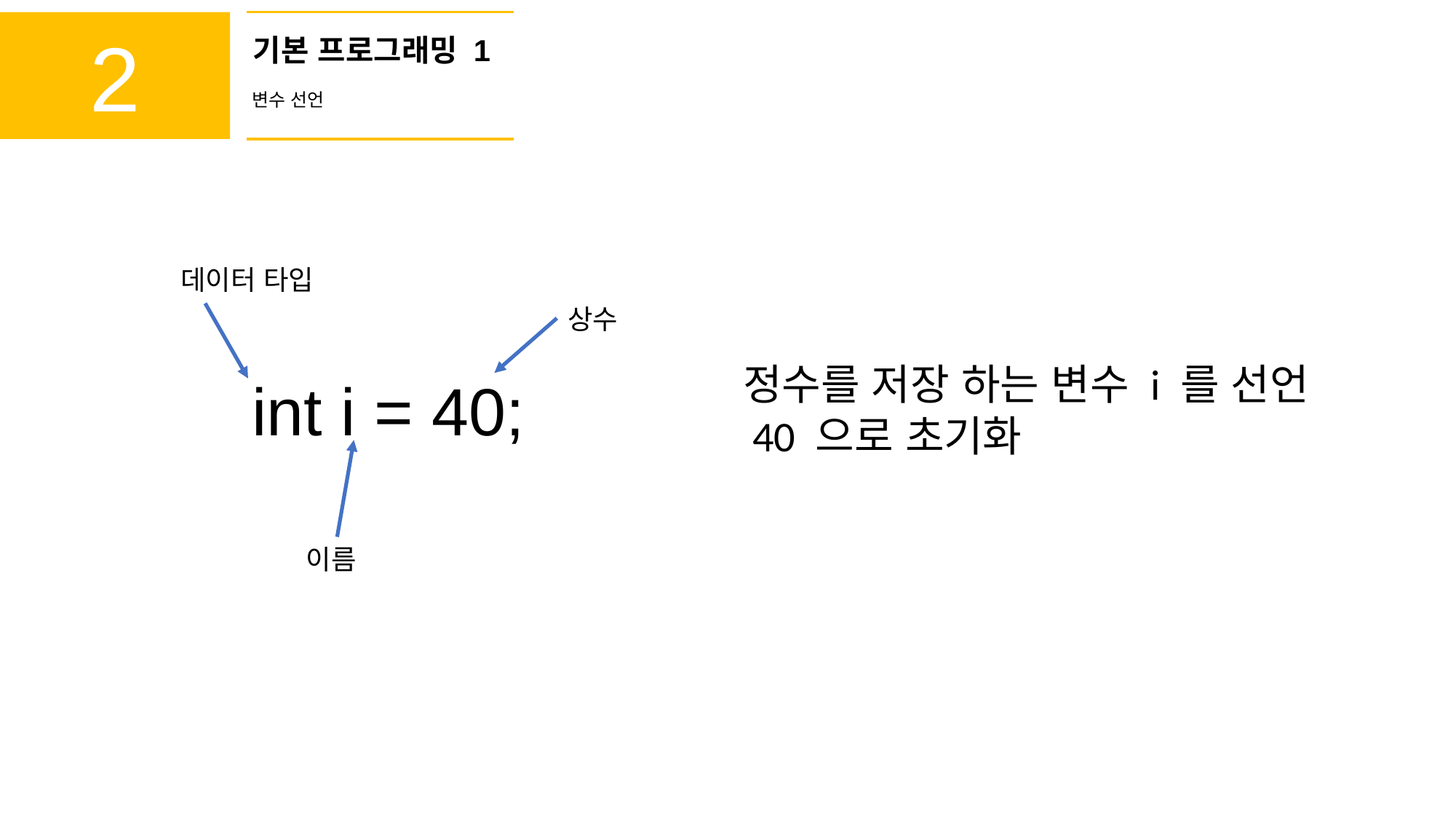

2
기본 프로그래밍 1
변수 선언
데이터 타입
상수
정수를 저장 하는 변수 i 를 선언
 40 으로 초기화
int i = 40;
이름